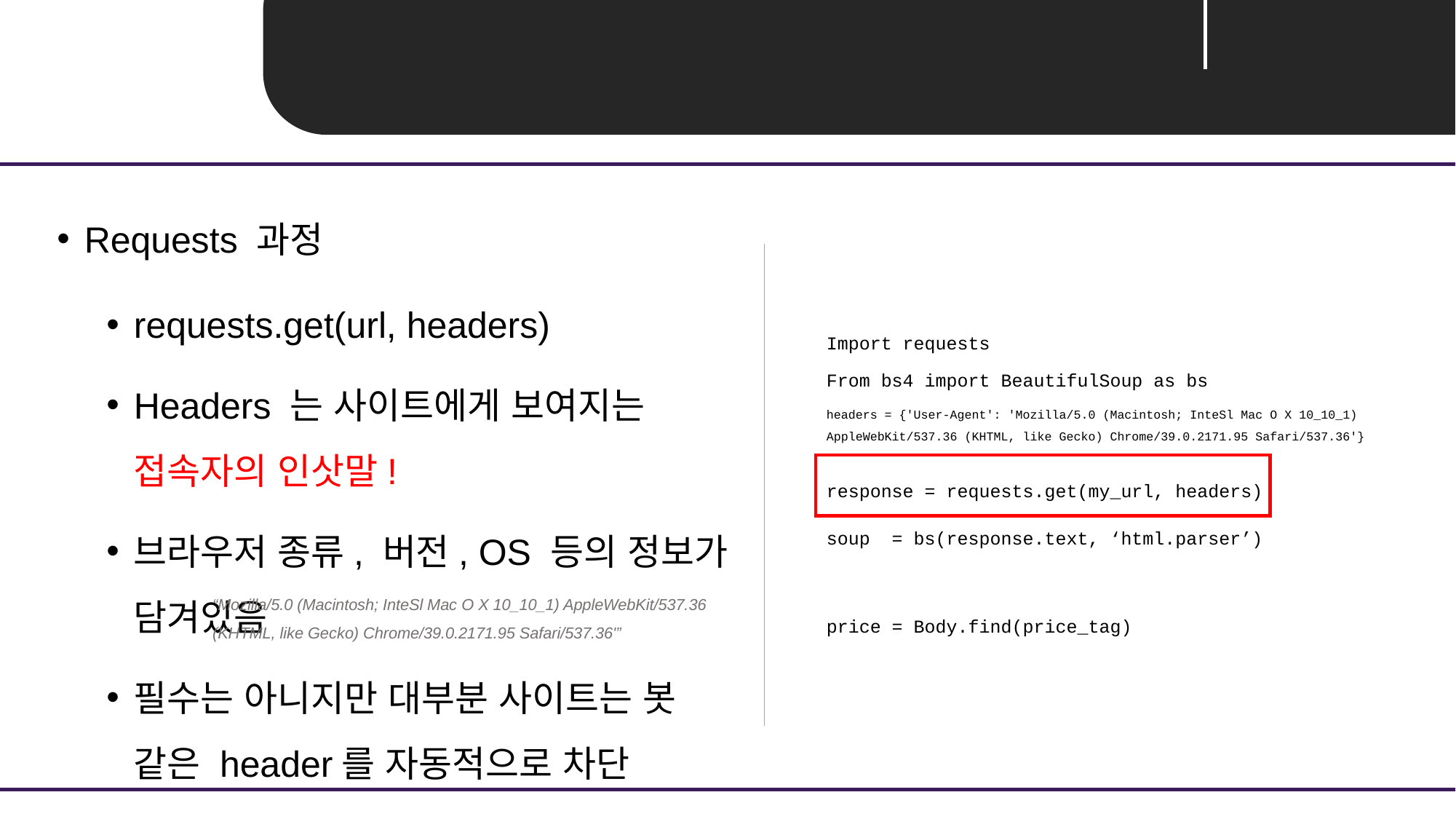

Unit  02 ㅣ BeautifulSoup
Requests 과정
requests.get(url, headers)
Headers 는 사이트에게 보여지는 접속자의 인삿말!
브라우저 종류, 버전, OS 등의 정보가 담겨있음
필수는 아니지만 대부분 사이트는 봇 같은 header를 자동적으로 차단

Import requests
From bs4 import BeautifulSoup as bs
headers = {'User-Agent': 'Mozilla/5.0 (Macintosh; InteSl Mac O X 10_10_1) AppleWebKit/537.36 (KHTML, like Gecko) Chrome/39.0.2171.95 Safari/537.36'}

response = requests.get(my_url, headers)
soup  = bs(response.text, ‘html.parser’)
“Mozilla/5.0 (Macintosh; InteSl Mac O X 10_10_1) AppleWebKit/537.36 (KHTML, like Gecko) Chrome/39.0.2171.95 Safari/537.36'”
price = Body.find(price_tag)